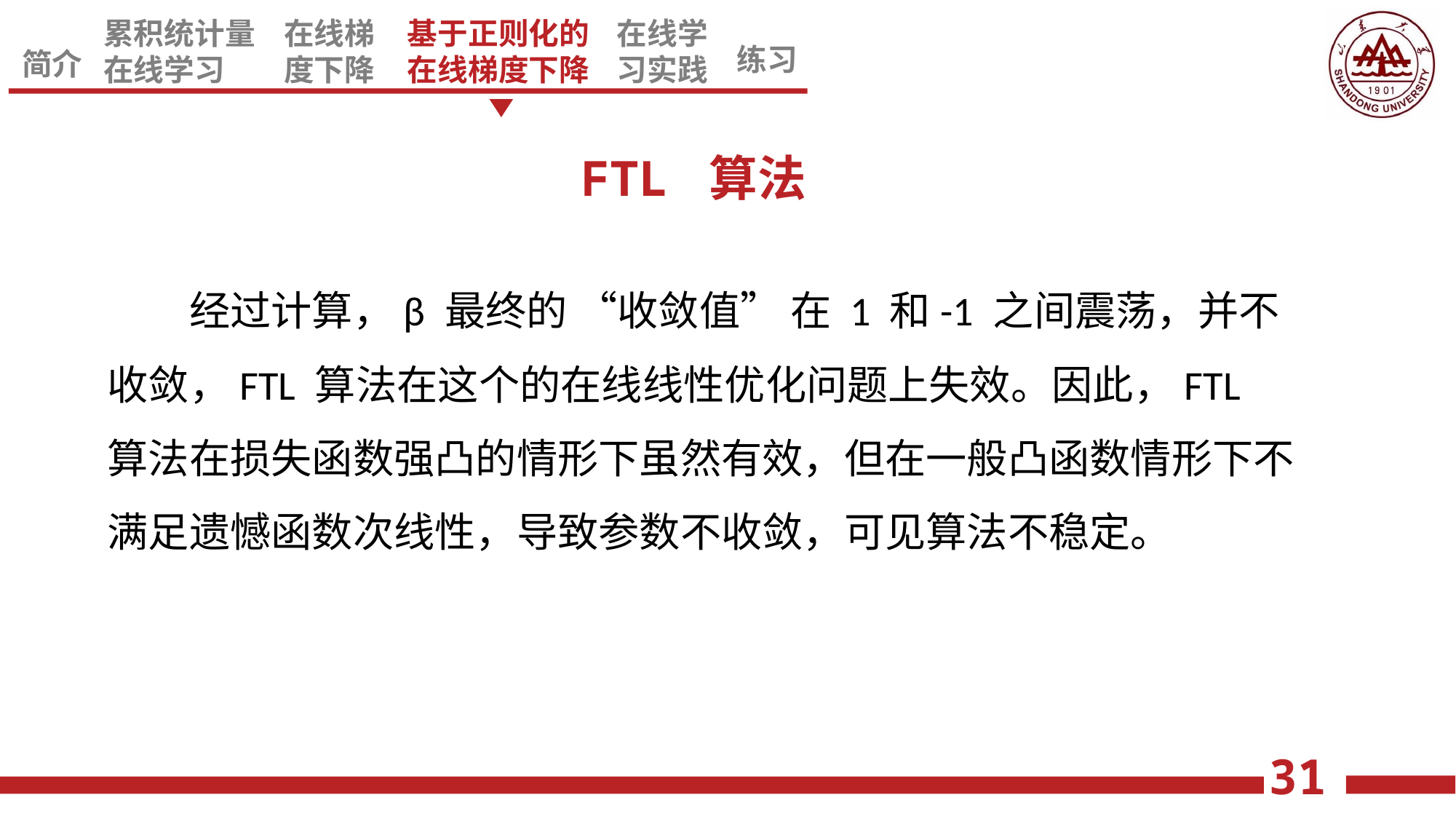

FTL 算法
经过计算，β 最终的 “收敛值” 在 1 和-1 之间震荡，并不收敛，FTL 算法在这个的在线线性优化问题上失效。因此，FTL 算法在损失函数强凸的情形下虽然有效，但在一般凸函数情形下不满足遗憾函数次线性，导致参数不收敛，可见算法不稳定。